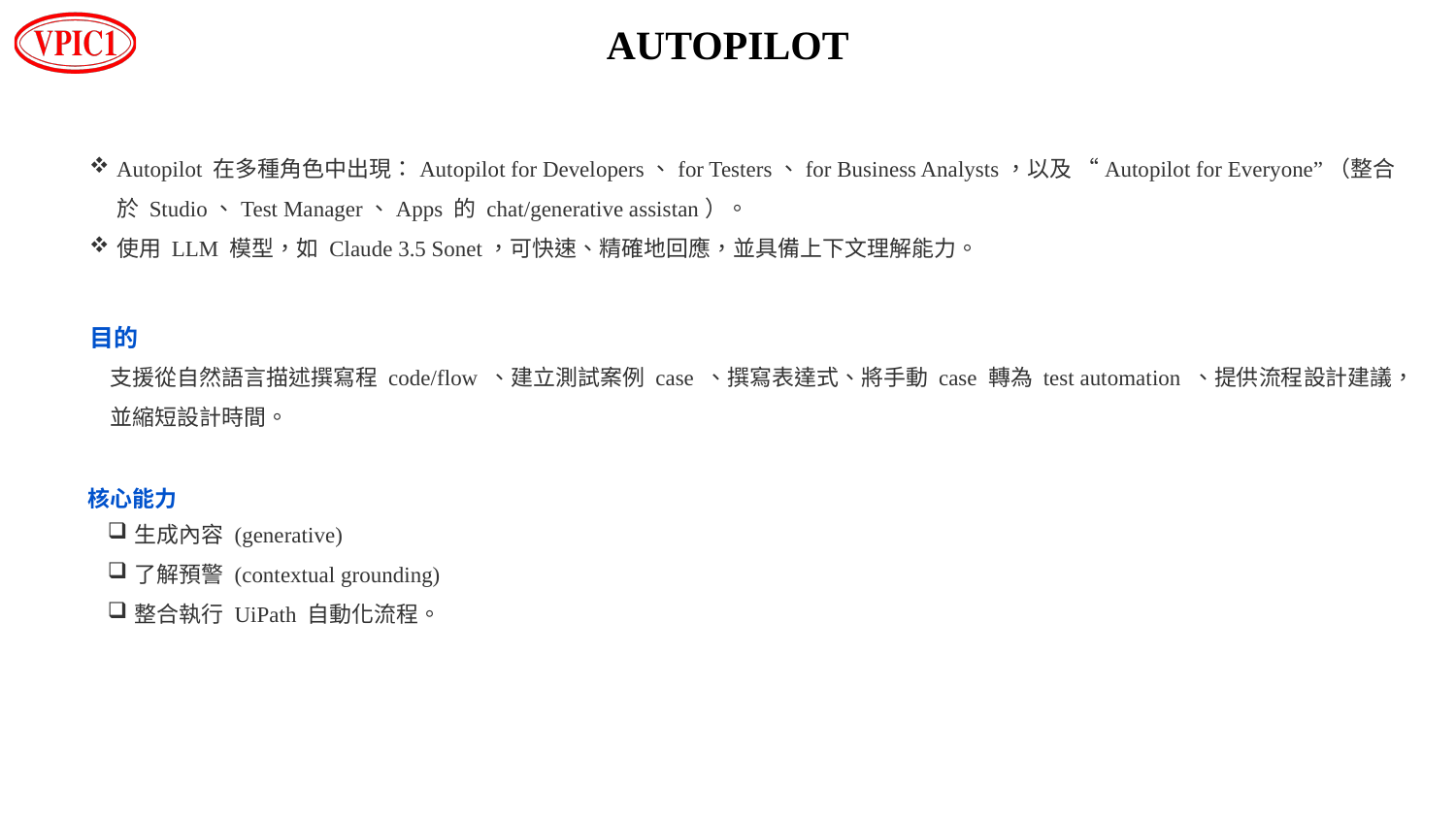

AUTOPILOT
Autopilot 在多種角色中出現：Autopilot for Developers、for Testers、for Business Analysts，以及 “Autopilot for Everyone”（整合於 Studio、Test Manager、Apps 的 chat/generative assistan）。
使用 LLM 模型，如 Claude 3.5 Sonet，可快速、精確地回應，並具備上下文理解能力。

目的
支援從自然語言描述撰寫程 code/flow 、建立測試案例 case 、撰寫表達式、將手動 case 轉為 test automation 、提供流程設計建議，並縮短設計時間。

核心能力
生成內容 (generative)
了解預警 (contextual grounding)
整合執行 UiPath 自動化流程。